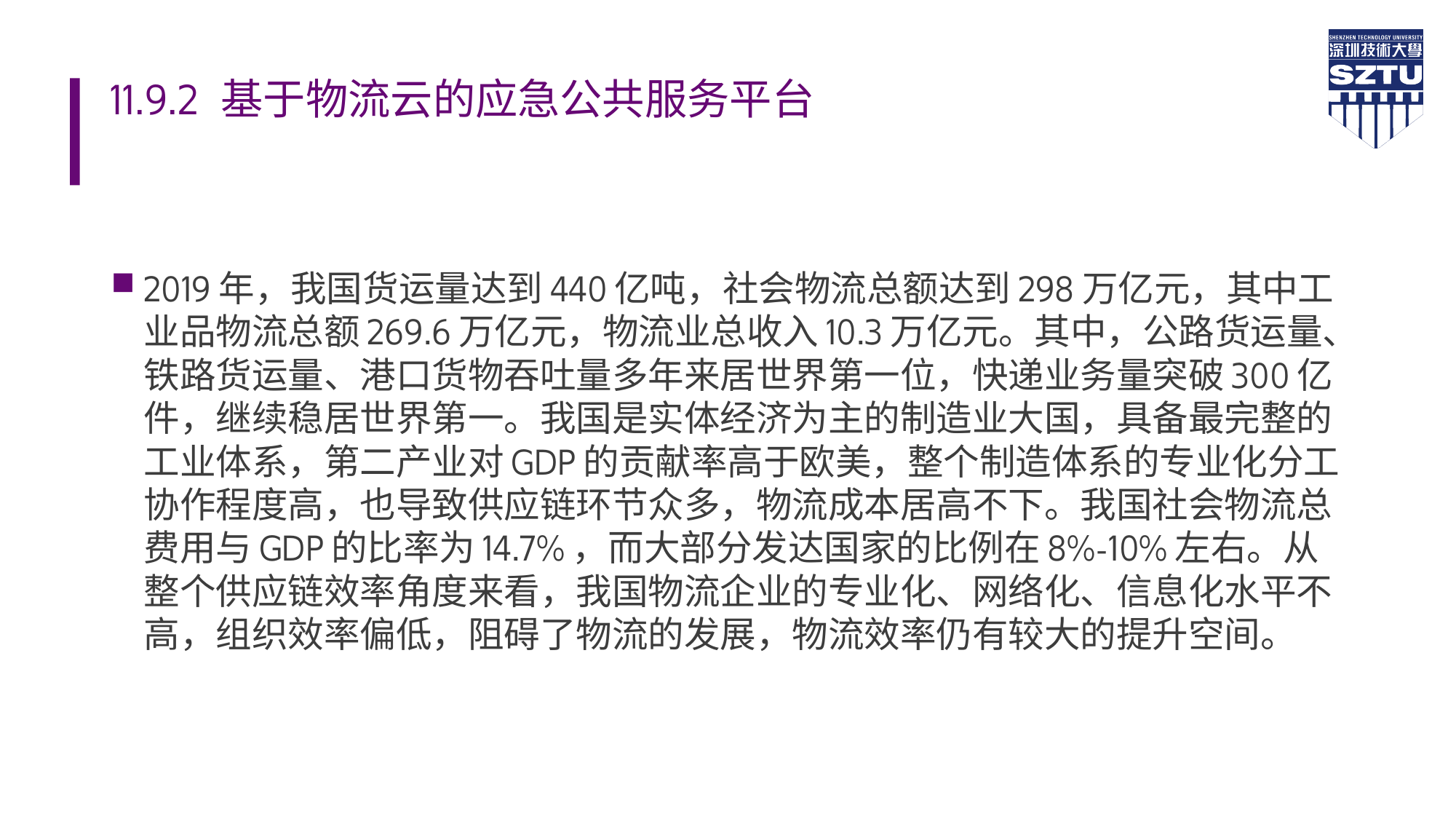

# 11.9.2 基于物流云的应急公共服务平台
2019年，我国货运量达到440亿吨，社会物流总额达到298万亿元，其中工业品物流总额269.6万亿元，物流业总收入10.3万亿元。其中，公路货运量、铁路货运量、港口货物吞吐量多年来居世界第一位，快递业务量突破300亿件，继续稳居世界第一。我国是实体经济为主的制造业大国，具备最完整的工业体系，第二产业对GDP的贡献率高于欧美，整个制造体系的专业化分工协作程度高，也导致供应链环节众多，物流成本居高不下。我国社会物流总费用与GDP的比率为14.7%，而大部分发达国家的比例在8%-10%左右。从整个供应链效率角度来看，我国物流企业的专业化、网络化、信息化水平不高，组织效率偏低，阻碍了物流的发展，物流效率仍有较大的提升空间。